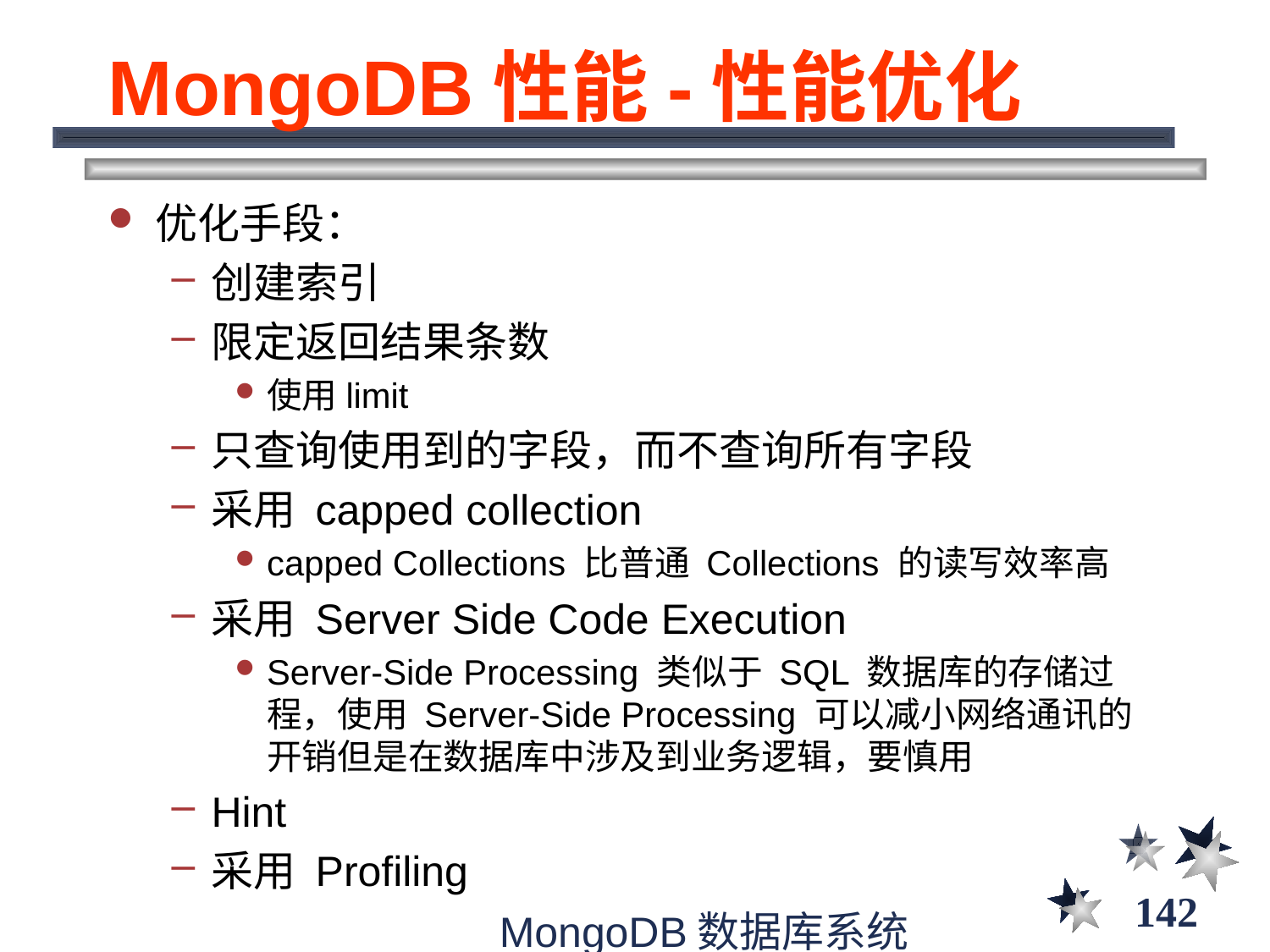

# MongoDB性能-性能优化
优化手段：
创建索引
限定返回结果条数
使用limit
只查询使用到的字段，而不查询所有字段
采用 capped collection
capped Collections 比普通 Collections 的读写效率高
采用 Server Side Code Execution
Server-Side Processing 类似于 SQL 数据库的存储过程，使用 Server-Side Processing 可以减小网络通讯的开销但是在数据库中涉及到业务逻辑，要慎用
Hint
采用 Profiling
142
MongoDB数据库系统